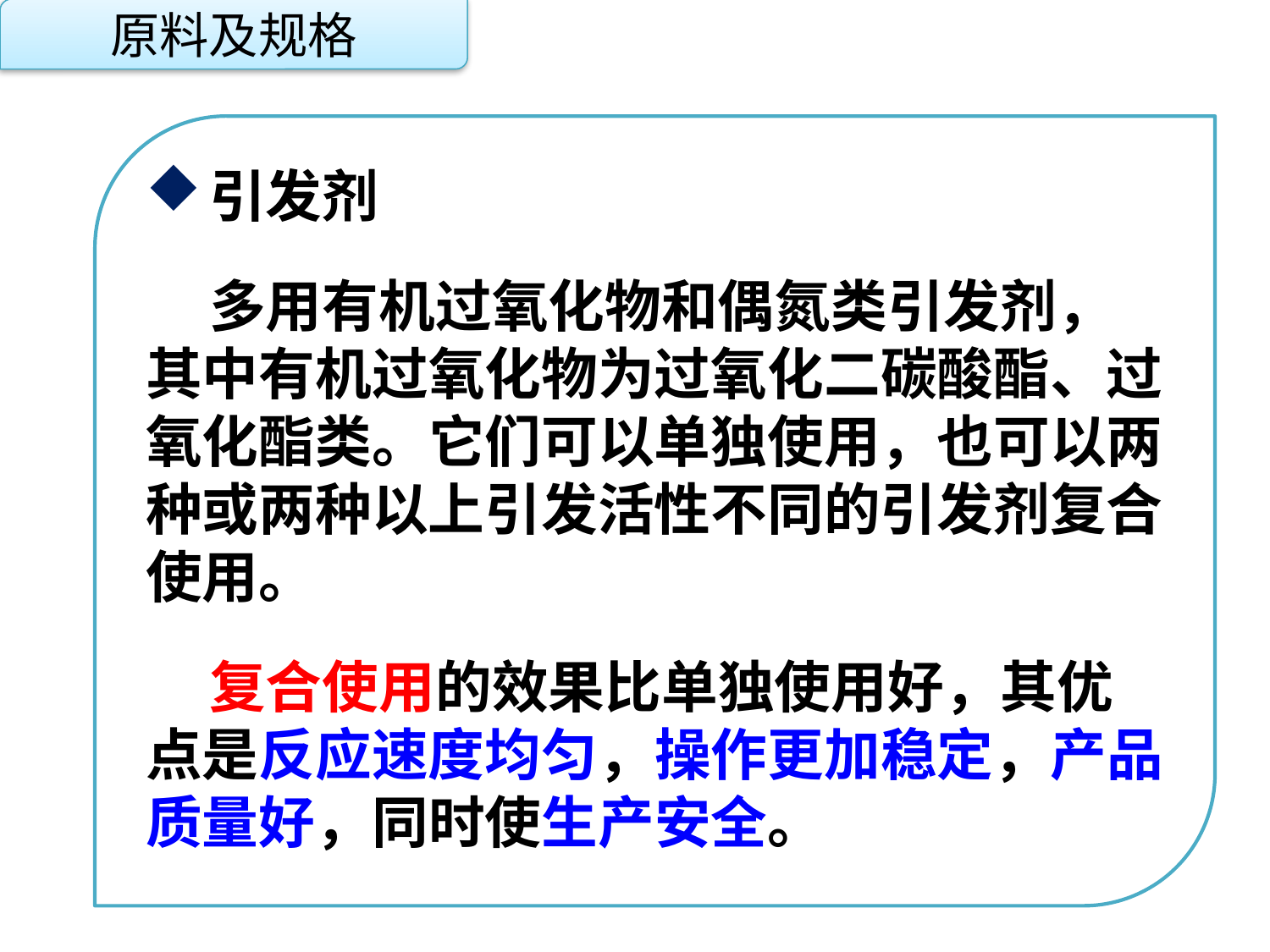

原料及规格
引发剂
多用有机过氧化物和偶氮类引发剂，其中有机过氧化物为过氧化二碳酸酯、过氧化酯类。它们可以单独使用，也可以两种或两种以上引发活性不同的引发剂复合使用。
复合使用的效果比单独使用好，其优点是反应速度均匀，操作更加稳定，产品质量好，同时使生产安全。
点击添加文本
点击添加文本
点击添加文本
点击添加文本